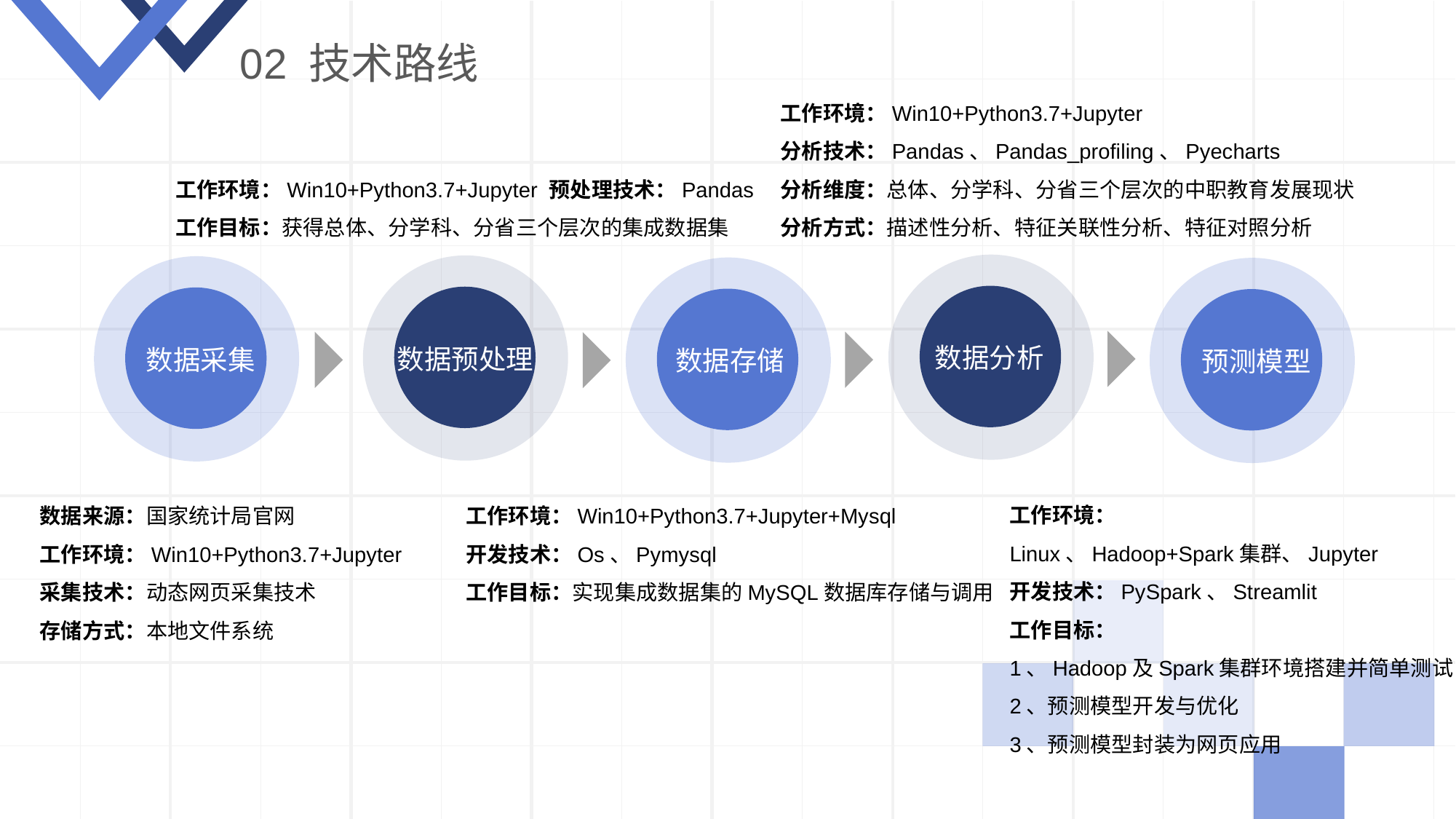

02 技术路线
工作环境：Win10+Python3.7+Jupyter
分析技术：Pandas、Pandas_profiling、Pyecharts
分析维度：总体、分学科、分省三个层次的中职教育发展现状
分析方式：描述性分析、特征关联性分析、特征对照分析
工作环境：Win10+Python3.7+Jupyter 预处理技术：Pandas
工作目标：获得总体、分学科、分省三个层次的集成数据集

数据分析
数据预处理
数据采集
数据存储
预测模型

工作环境：
Linux、Hadoop+Spark集群、Jupyter
开发技术：PySpark、Streamlit
工作目标：
1、Hadoop及Spark集群环境搭建并简单测试
2、预测模型开发与优化
3、预测模型封装为网页应用
数据来源：国家统计局官网
工作环境：Win10+Python3.7+Jupyter
采集技术：动态网页采集技术
存储方式：本地文件系统
工作环境：Win10+Python3.7+Jupyter+Mysql
开发技术：Os、Pymysql
工作目标：实现集成数据集的MySQL数据库存储与调用